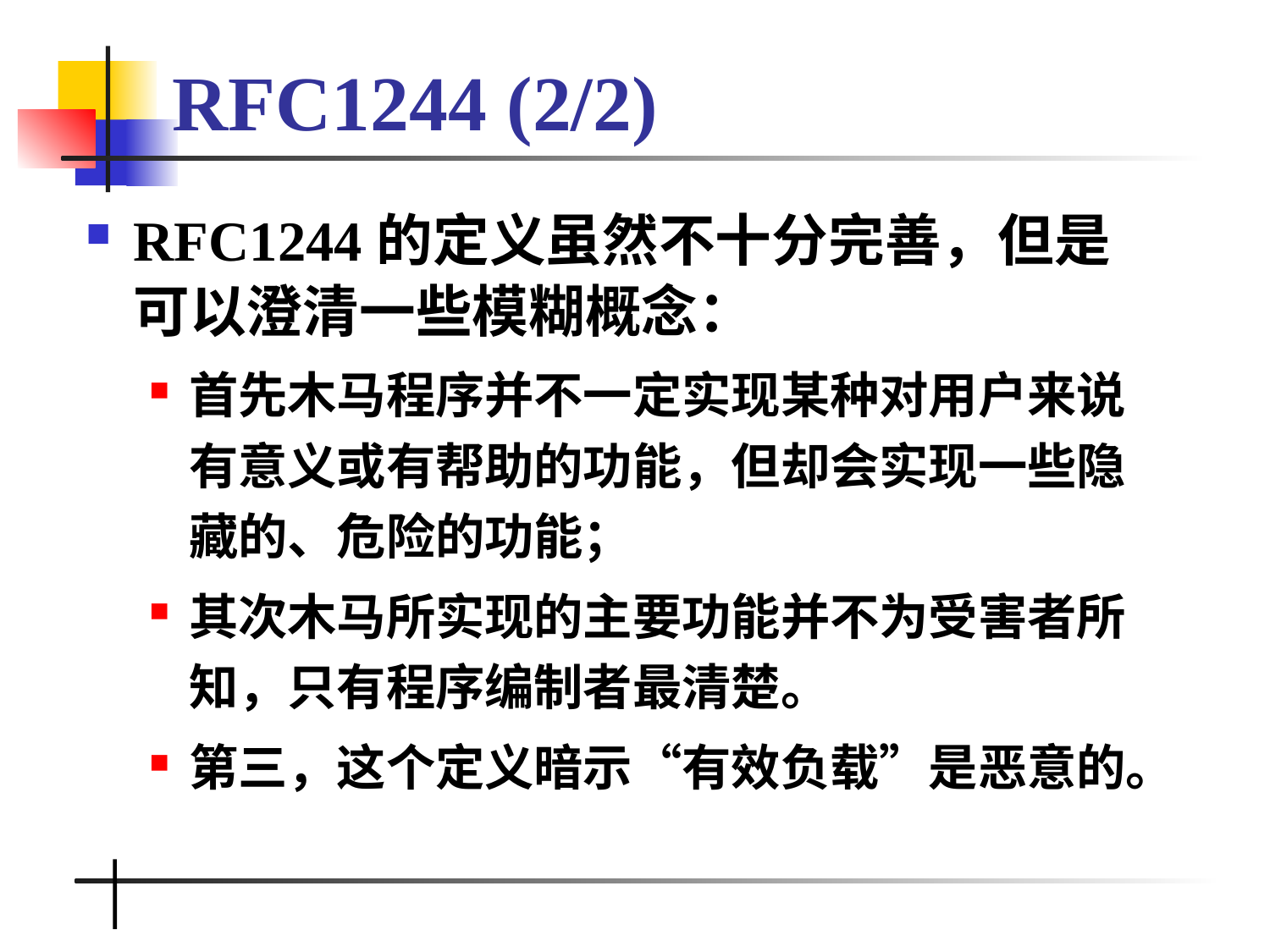

# RFC1244 (2/2)
RFC1244的定义虽然不十分完善，但是可以澄清一些模糊概念：
首先木马程序并不一定实现某种对用户来说有意义或有帮助的功能，但却会实现一些隐藏的、危险的功能；
其次木马所实现的主要功能并不为受害者所知，只有程序编制者最清楚。
第三，这个定义暗示“有效负载”是恶意的。